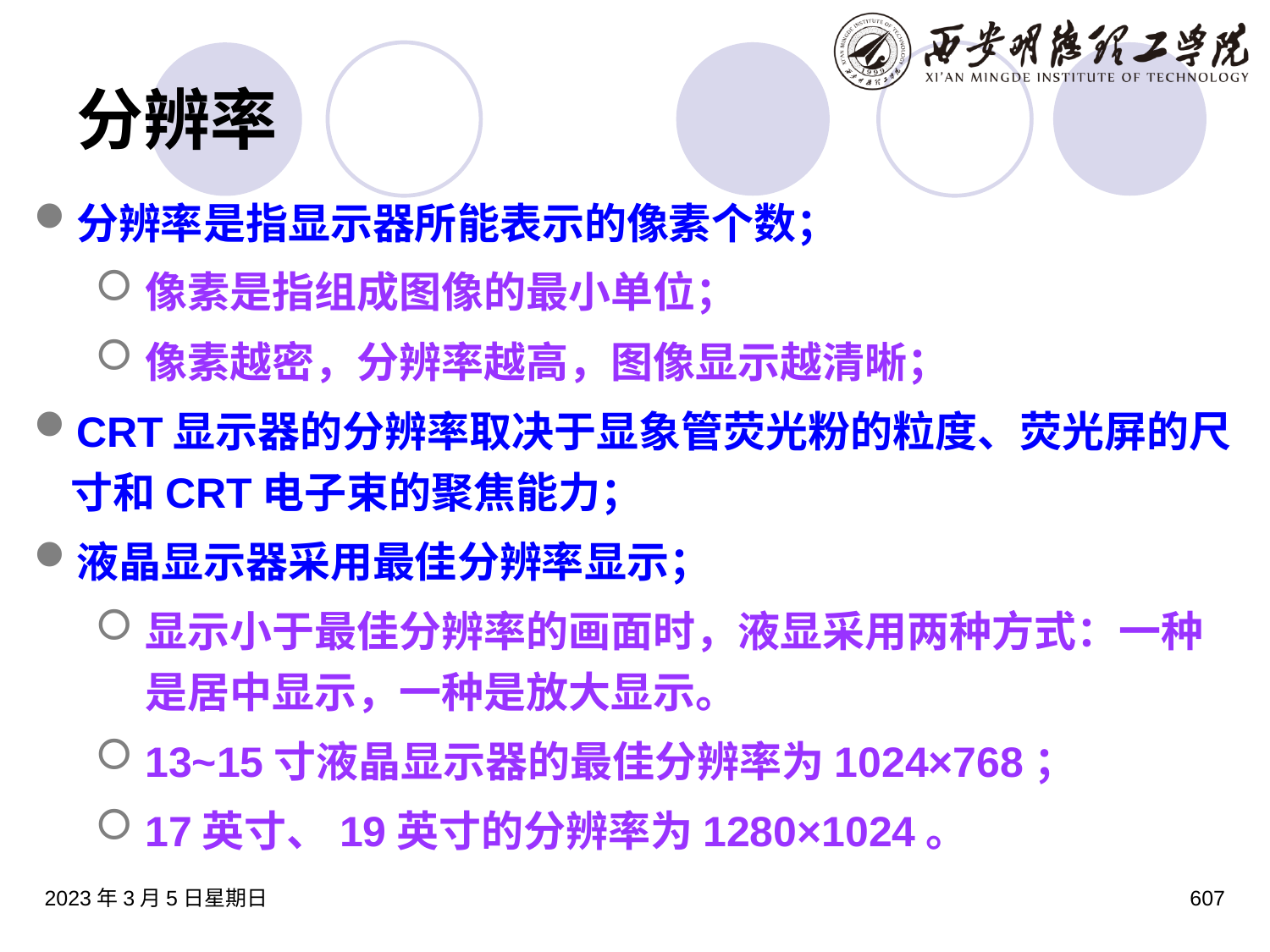

# 分辨率
分辨率是指显示器所能表示的像素个数；
像素是指组成图像的最小单位；
像素越密，分辨率越高，图像显示越清晰；
CRT显示器的分辨率取决于显象管荧光粉的粒度、荧光屏的尺寸和CRT电子束的聚焦能力；
液晶显示器采用最佳分辨率显示；
显示小于最佳分辨率的画面时，液显采用两种方式：一种是居中显示，一种是放大显示。
13~15寸液晶显示器的最佳分辨率为1024×768；
17英寸、19英寸的分辨率为1280×1024。
2023年3月5日星期日
607